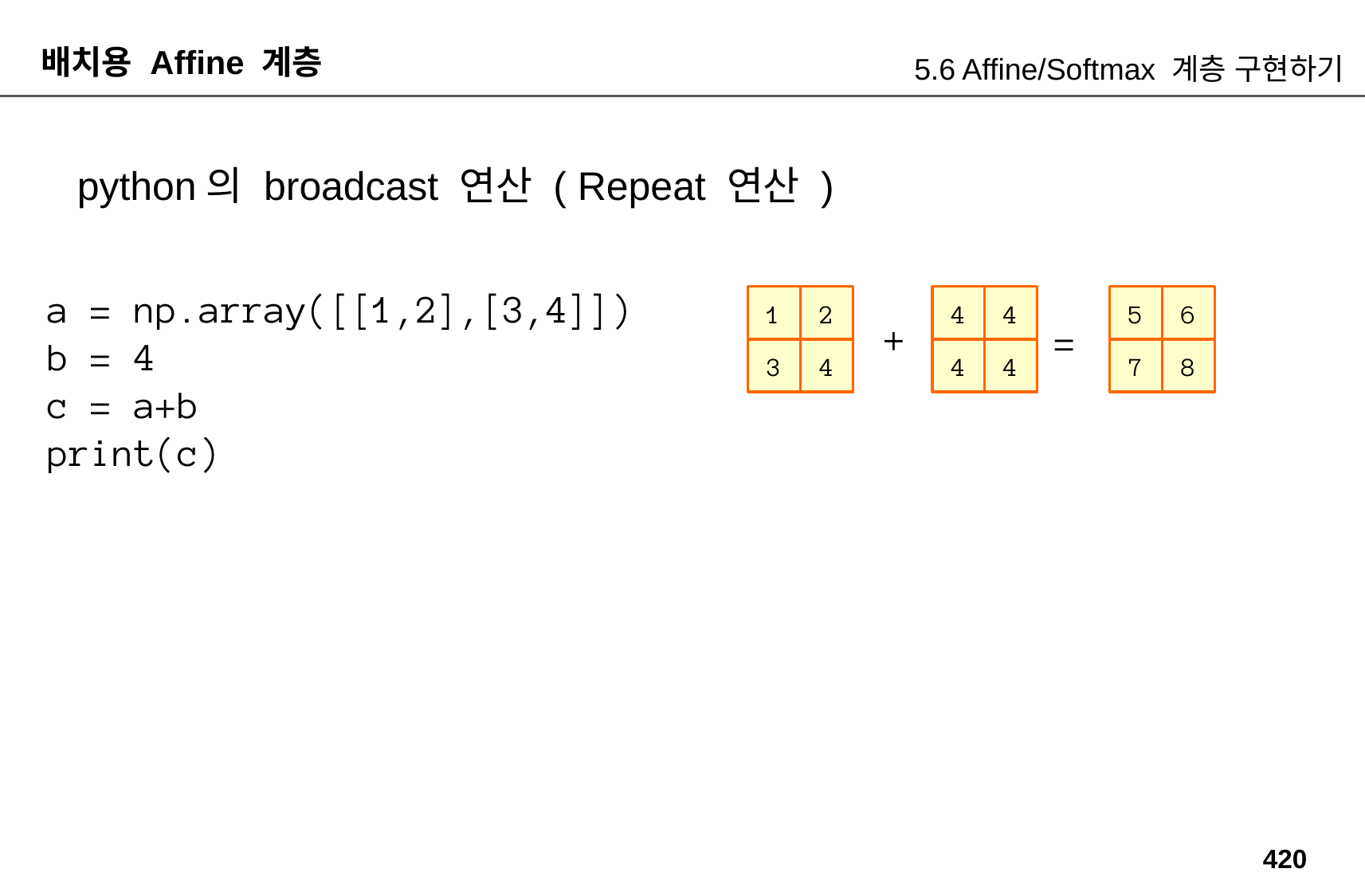

배치용 Affine 계층
5.6 Affine/Softmax 계층 구현하기
python의 broadcast 연산 ( Repeat 연산 )
a = np.array([[1,2],[3,4]])
b = 4
c = a+b
print(c)
5
6
1
2
4
4
+
=
4
4
7
8
3
4